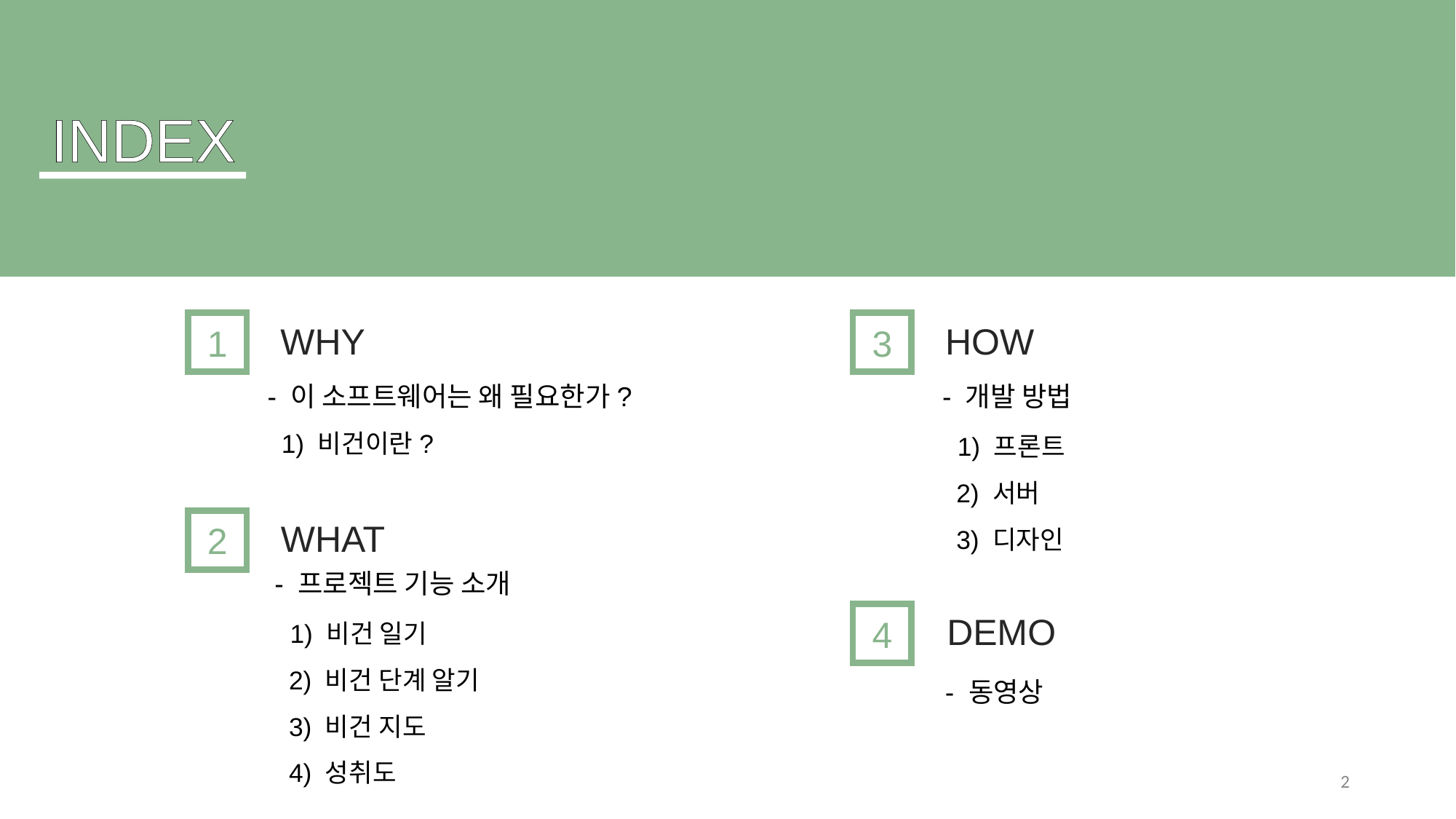

INDEX

1
WHY

3
HOW
- 이 소프트웨어는 왜 필요한가?
  1) 비건이란?
- 개발 방법
  1) 프론트
  2) 서버
  3) 디자인

2
WHAT
- 프로젝트 기능 소개
  1) 비건 일기
  2) 비건 단계 알기
  3) 비건 지도
  4) 성취도

4
DEMO
- 동영상
2